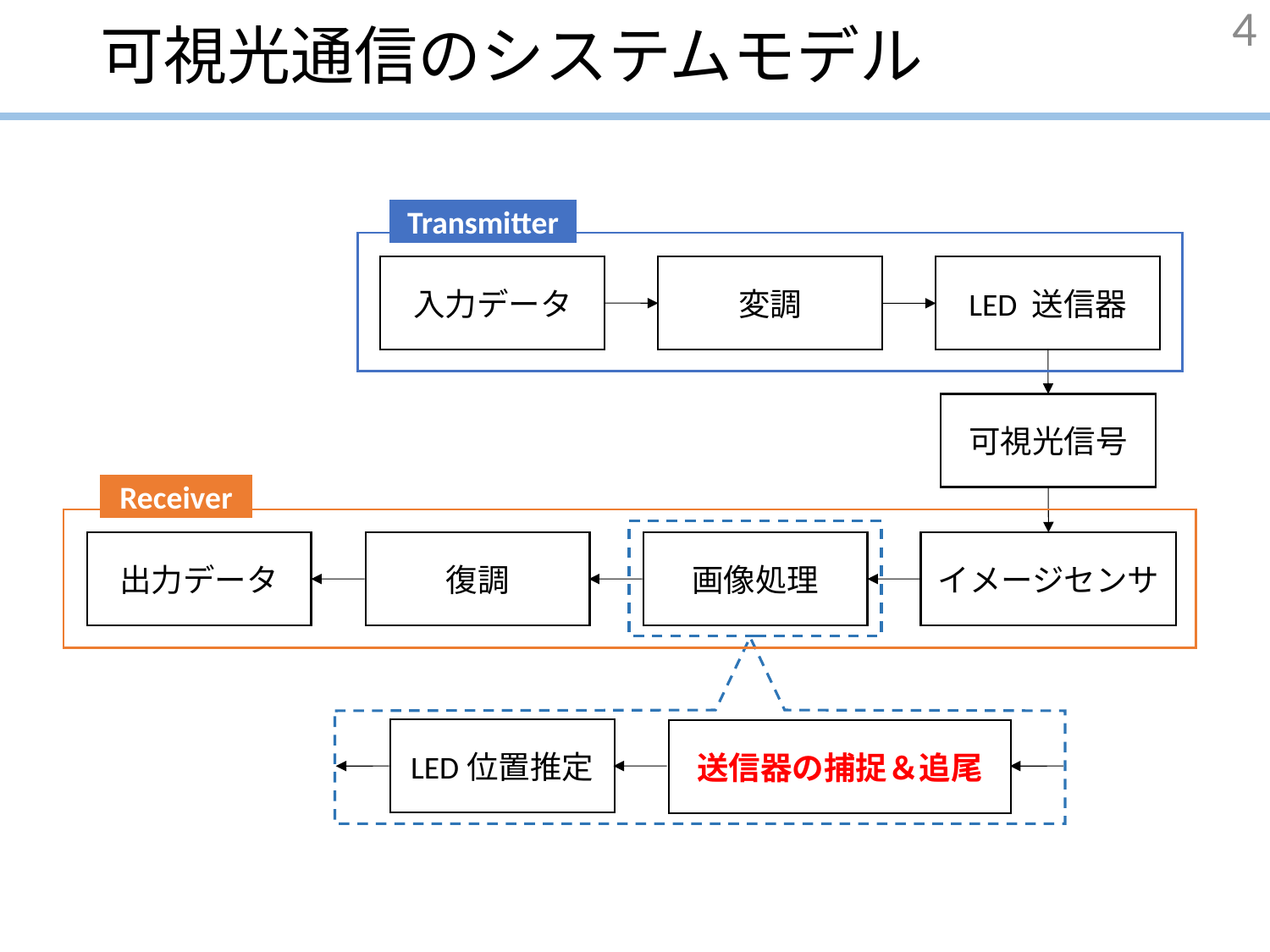

# 可視光通信のシステムモデル
4
Transmitter

入力データ
変調
LED 送信器
可視光信号
Receiver

出力データ
復調
画像処理
イメージセンサ

LED位置推定
送信器の捕捉＆追尾